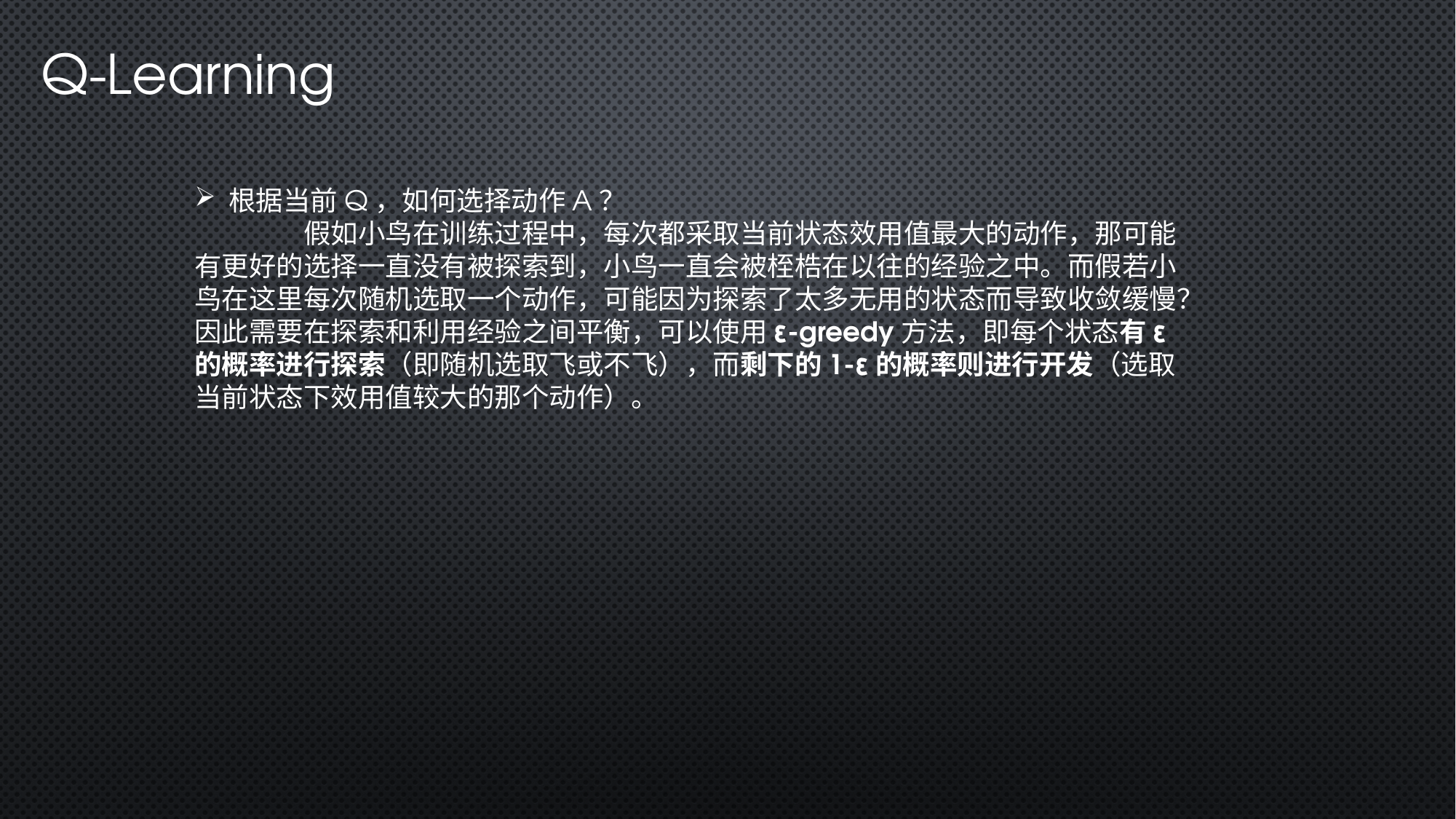

Q-Learning
根据当前Q，如何选择动作A？
	假如小鸟在训练过程中，每次都采取当前状态效用值最大的动作，那可能有更好的选择一直没有被探索到，小鸟一直会被桎梏在以往的经验之中。而假若小鸟在这里每次随机选取一个动作，可能因为探索了太多无用的状态而导致收敛缓慢？因此需要在探索和利用经验之间平衡，可以使用ε-greedy方法，即每个状态有ε的概率进行探索（即随机选取飞或不飞），而剩下的1-ε的概率则进行开发（选取当前状态下效用值较大的那个动作）。